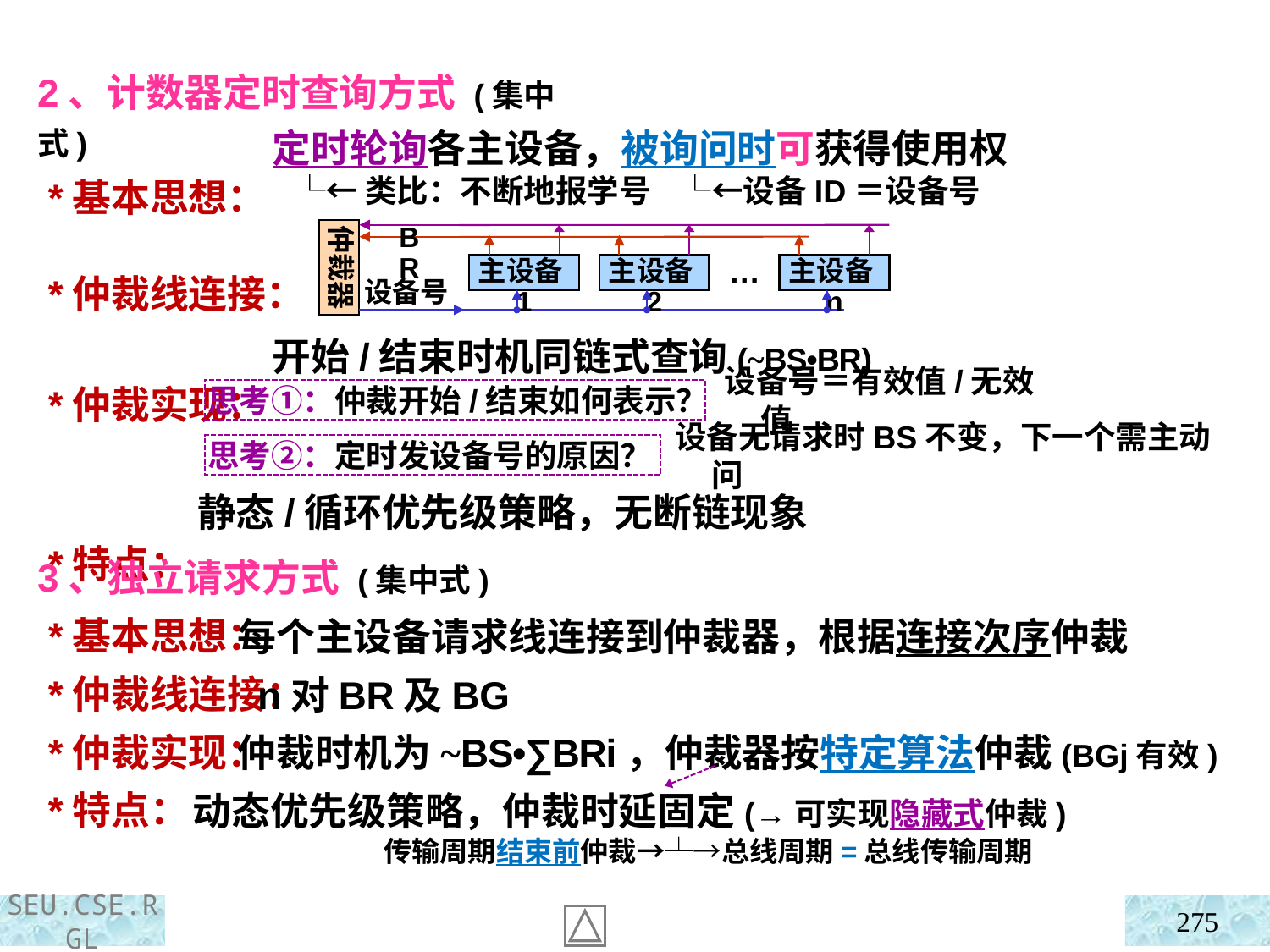

2、计数器定时查询方式 (集中式)
 *基本思想：

 *仲裁线连接：

 *仲裁实现：

 *特点：
定时轮询各主设备，被询问时可获得使用权
   └←类比：不断地报学号    └←设备ID＝设备号
仲裁器
BR
主设备1
主设备2
…
主设备n
设备号
开始/结束时机同链式查询(~BS•BR)
思考①：仲裁开始/结束如何表示？
设备号＝有效值/无效值
设备无请求时BS不变，下一个需主动问
思考②：定时发设备号的原因？
静态/循环优先级策略，无断链现象
3、独立请求方式 (集中式)
 *基本思想：
 *仲裁线连接：
 *仲裁实现：
 *特点：
    每个主设备请求线连接到仲裁器，根据连接次序仲裁
      n对BR及BG
    仲裁时机为~BS•∑BRi，仲裁器按特定算法仲裁(BGj有效)
动态优先级策略，仲裁时延固定(→可实现隐藏式仲裁)
                             传输周期结束前仲裁→┴→总线周期=总线传输周期
275